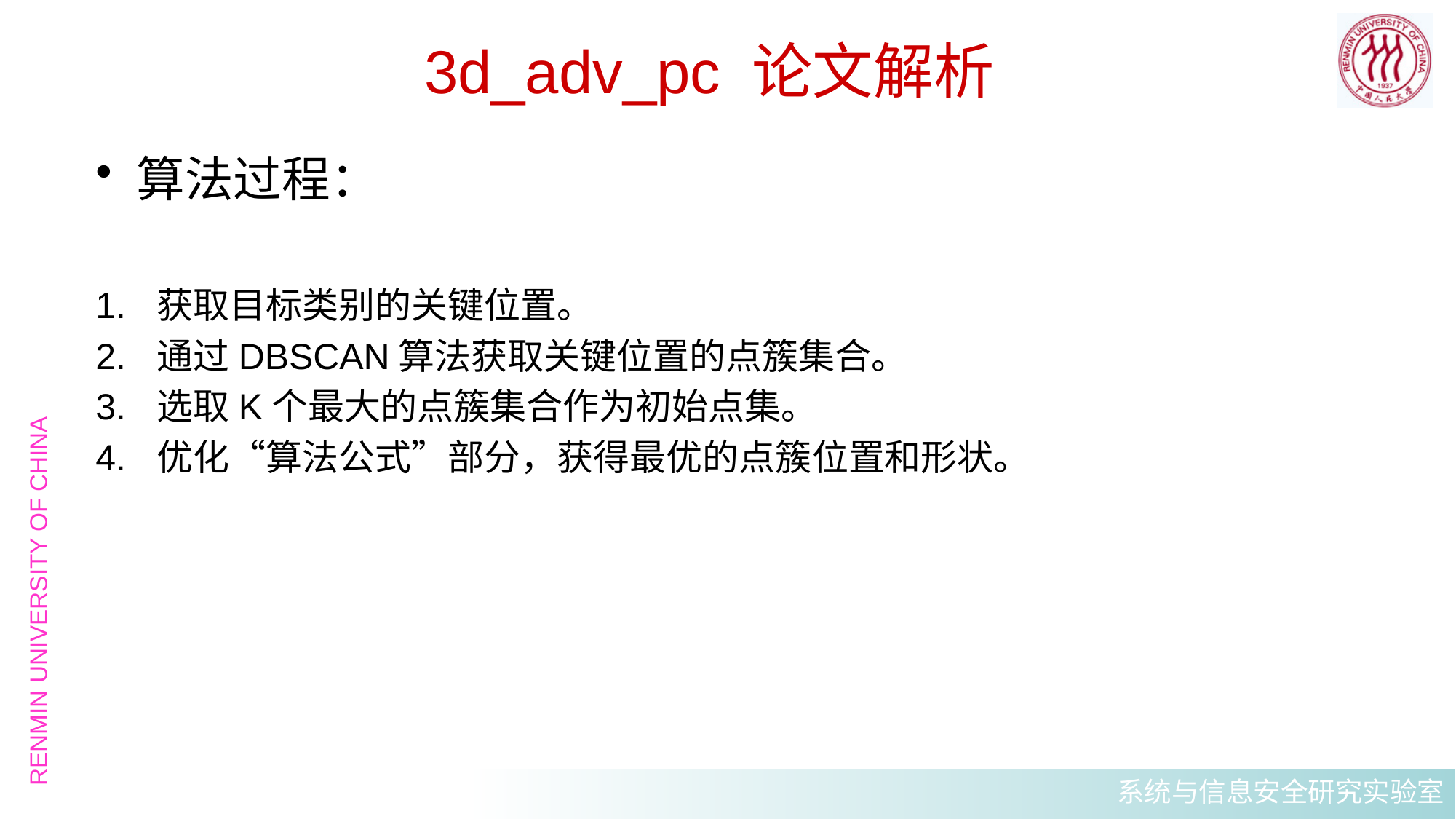

# 3d_adv_pc 论文解析
算法过程：

获取目标类别的关键位置。
通过DBSCAN算法获取关键位置的点簇集合。
选取K个最大的点簇集合作为初始点集。
优化“算法公式”部分，获得最优的点簇位置和形状。